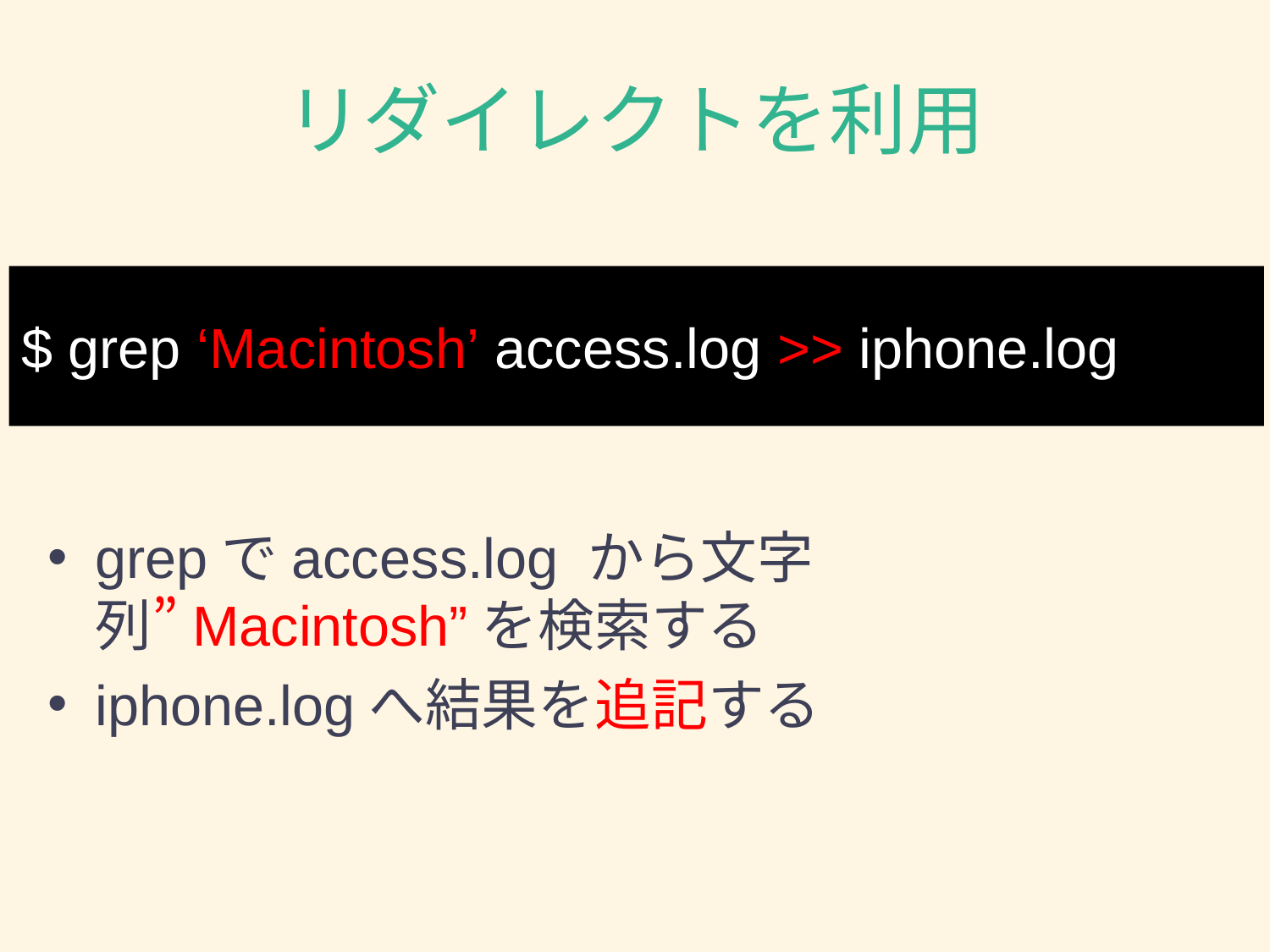

# リダイレクトを利用
$ grep ‘Macintosh’ access.log >> iphone.log
grepでaccess.log から文字列”Macintosh”を検索する
iphone.logへ結果を追記する